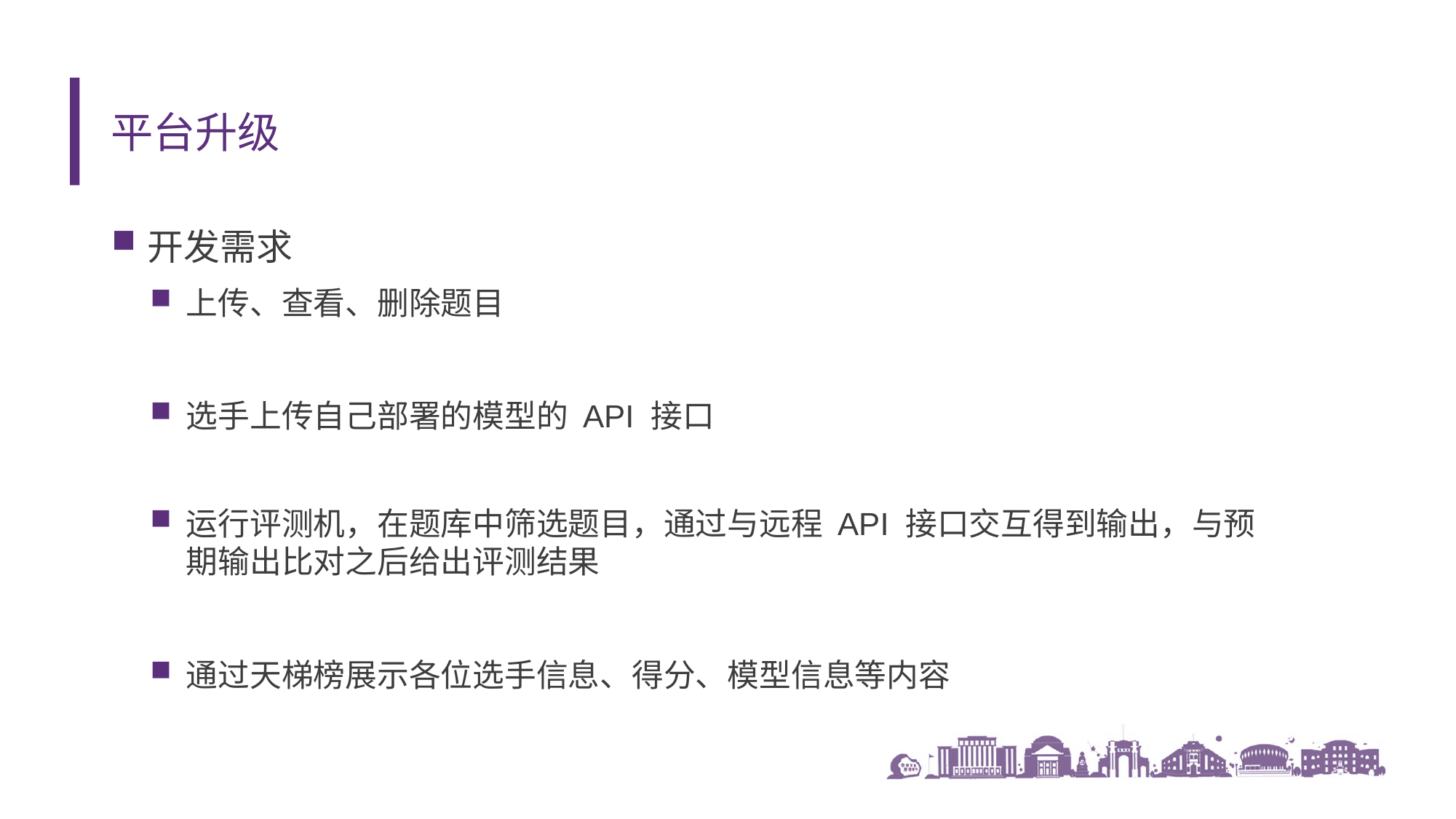

# 平台升级
开发需求
上传、查看、删除题目

选手上传自己部署的模型的 API 接口

运行评测机，在题库中筛选题目，通过与远程 API 接口交互得到输出，与预期输出比对之后给出评测结果

通过天梯榜展示各位选手信息、得分、模型信息等内容